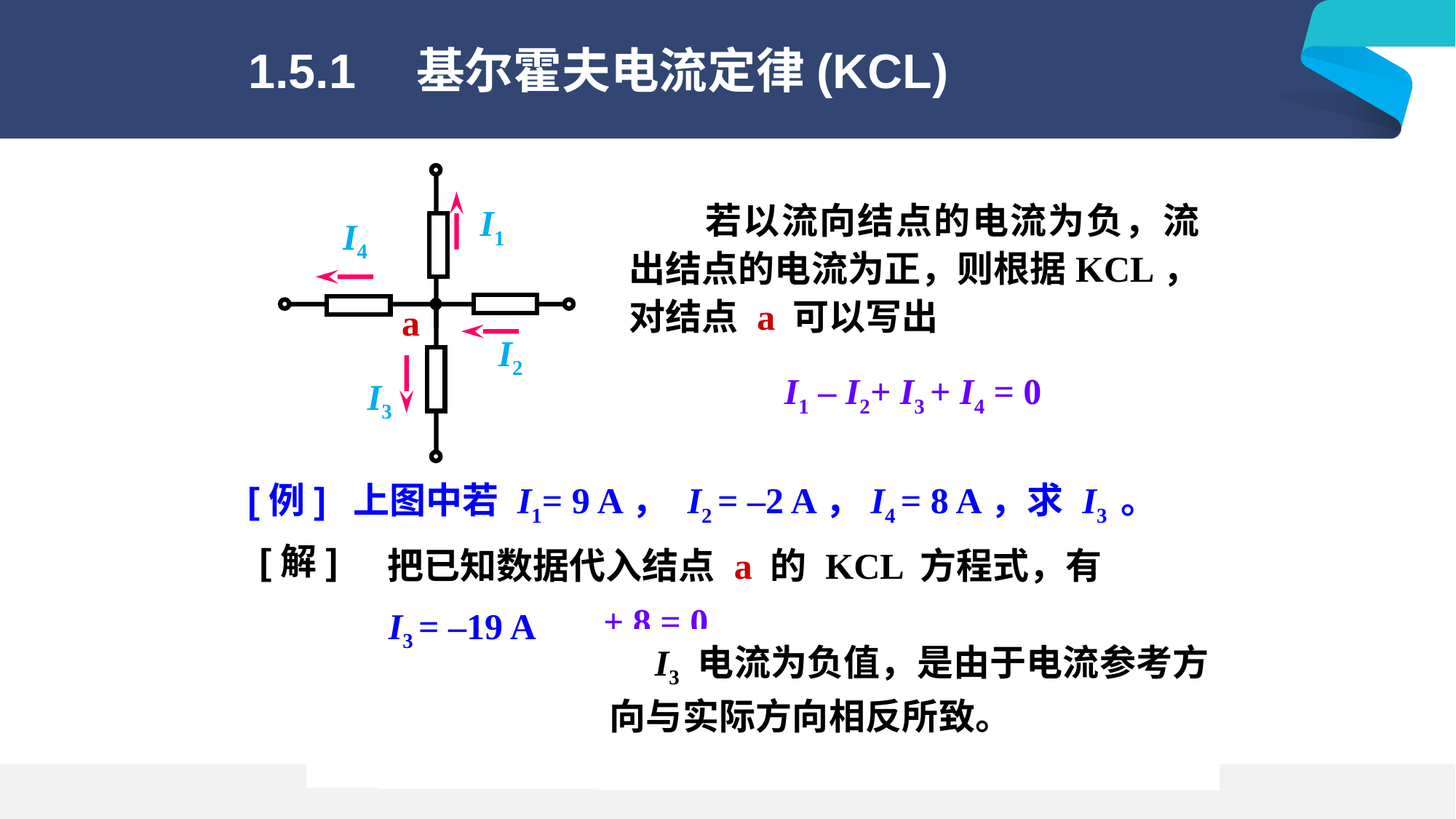

1.5.1　基尔霍夫电流定律(KCL)

I1
I4

a

I2

I3

　　若以流向结点的电流为负，流出结点的电流为正，则根据KCL，对结点 a 可以写出
I1 – I2+ I3 + I4 = 0
[例]  上图中若 I1= 9 A， I2 = –2 A，I4 = 8 A，求 I3 。
[解]
把已知数据代入结点 a 的 KCL 方程式，有
9 –( – 2)+ I3 + 8 = 0

　I3 电流为负值，是由于电流参考方向与实际方向相反所致。
I3 = –19 A
由电流的参考方向与实际方向是否相同确定
式中的正负号由KCL根据电流方向确定